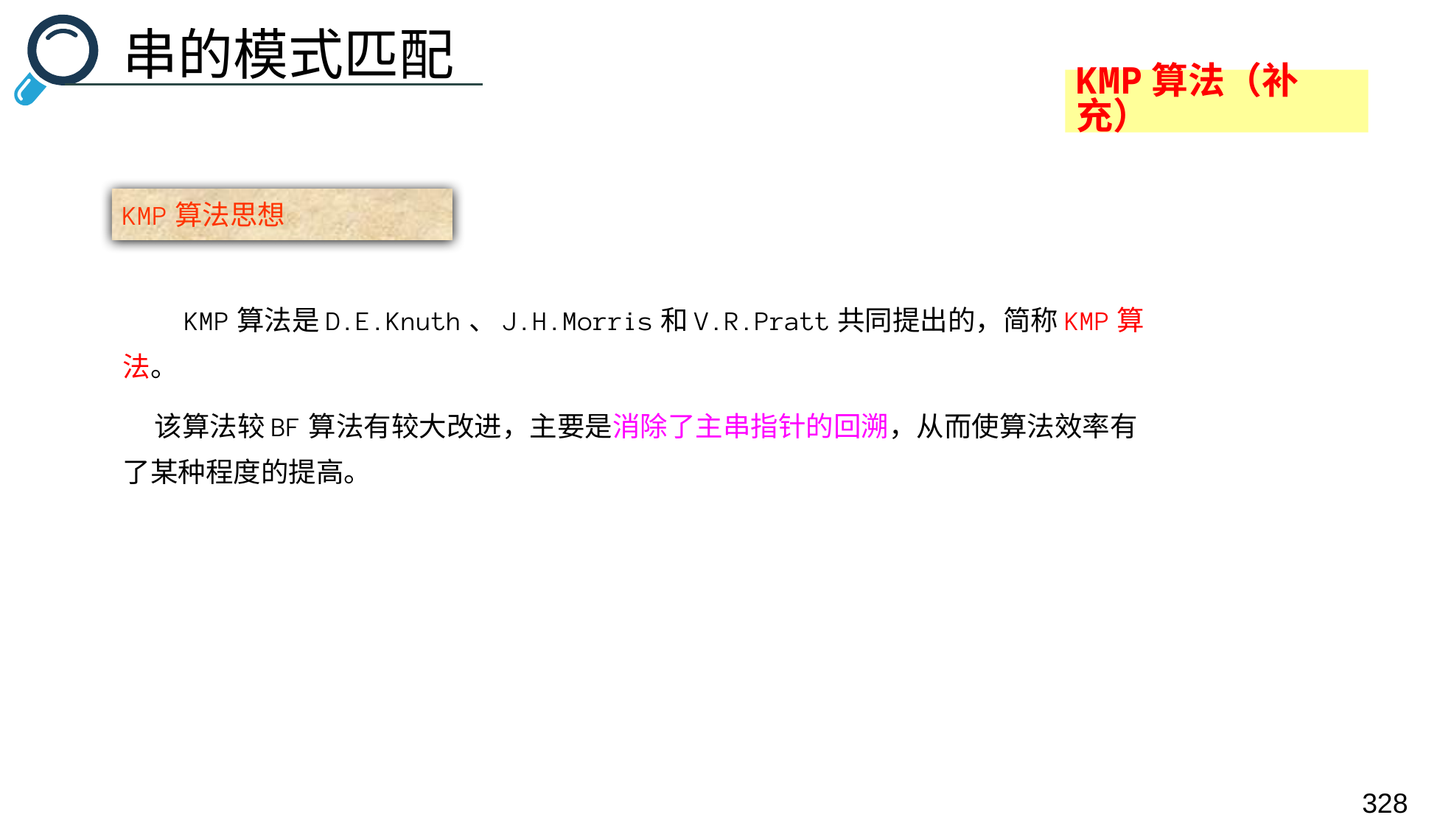

串的模式匹配
KMP算法（补充）
KMP算法思想
　　KMP算法是D.E.Knuth、J.H.Morris和V.R.Pratt共同提出的，简称KMP算法。
    该算法较BF算法有较大改进，主要是消除了主串指针的回溯，从而使算法效率有了某种程度的提高。
328